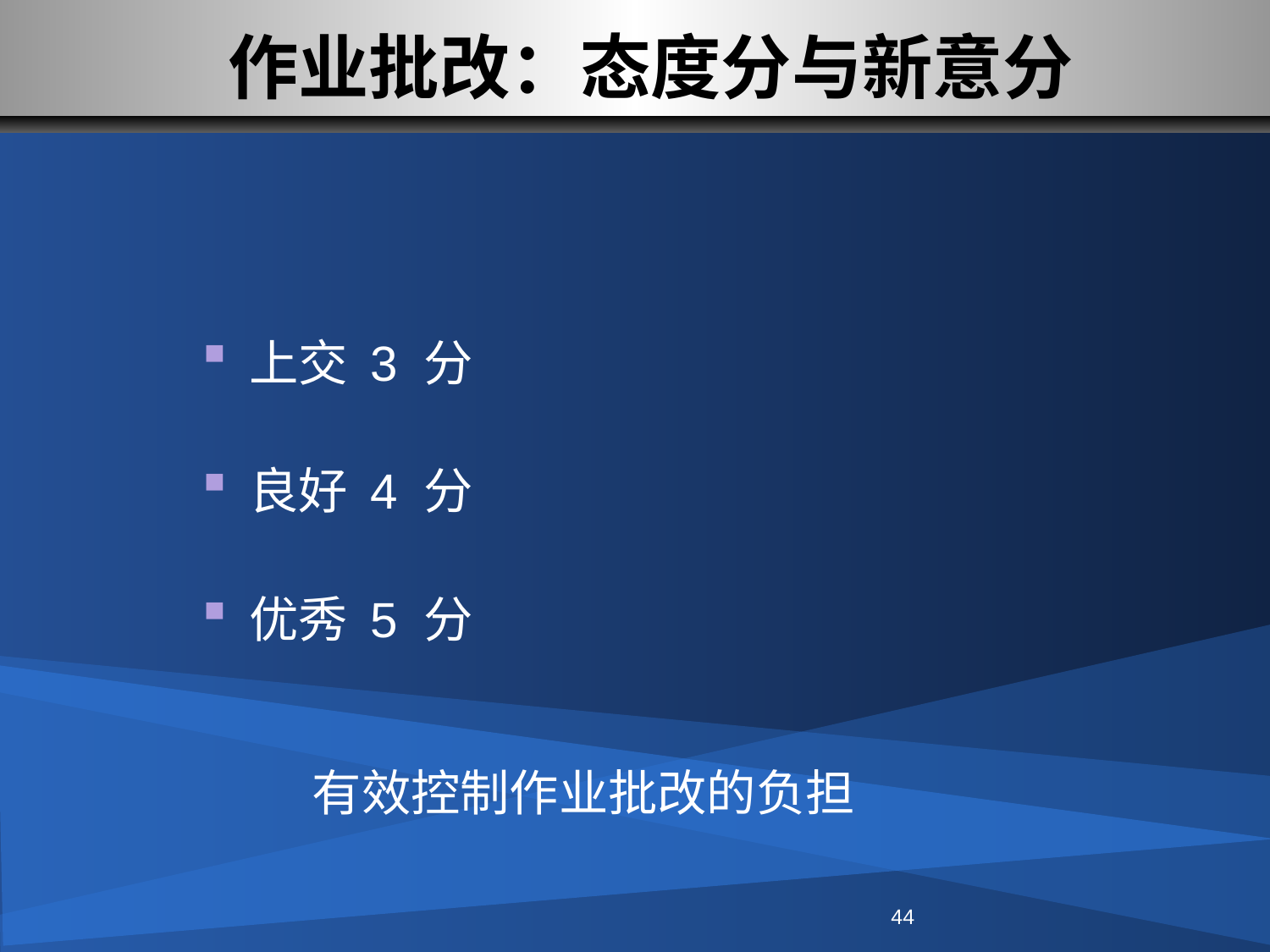

作业批改：态度分与新意分
上交 3 分
良好 4 分
优秀 5 分
有效控制作业批改的负担
44